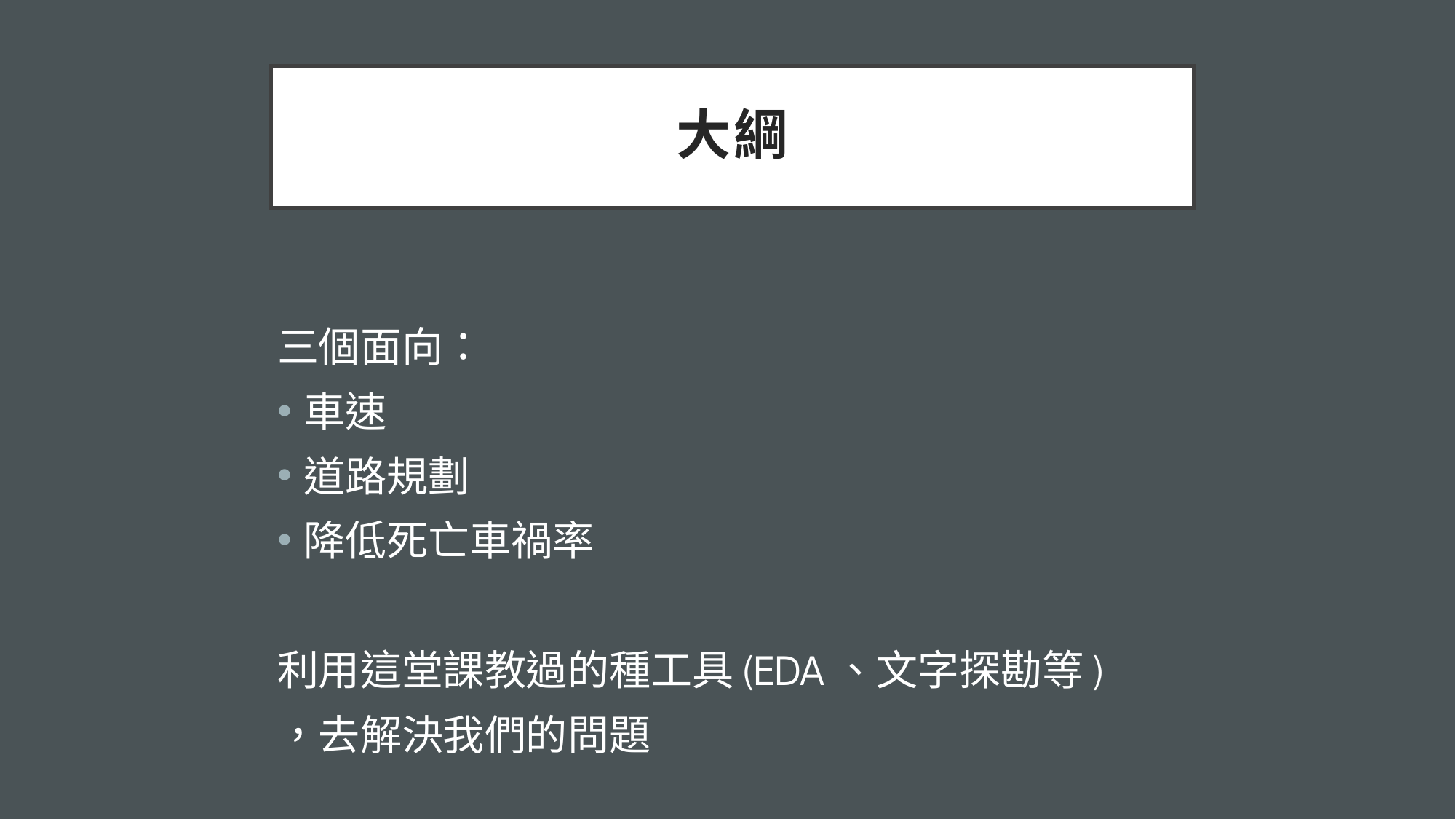

# 大綱
三個面向：
車速
道路規劃
降低死亡車禍率

利用這堂課教過的種工具(EDA、文字探勘等)
，去解決我們的問題